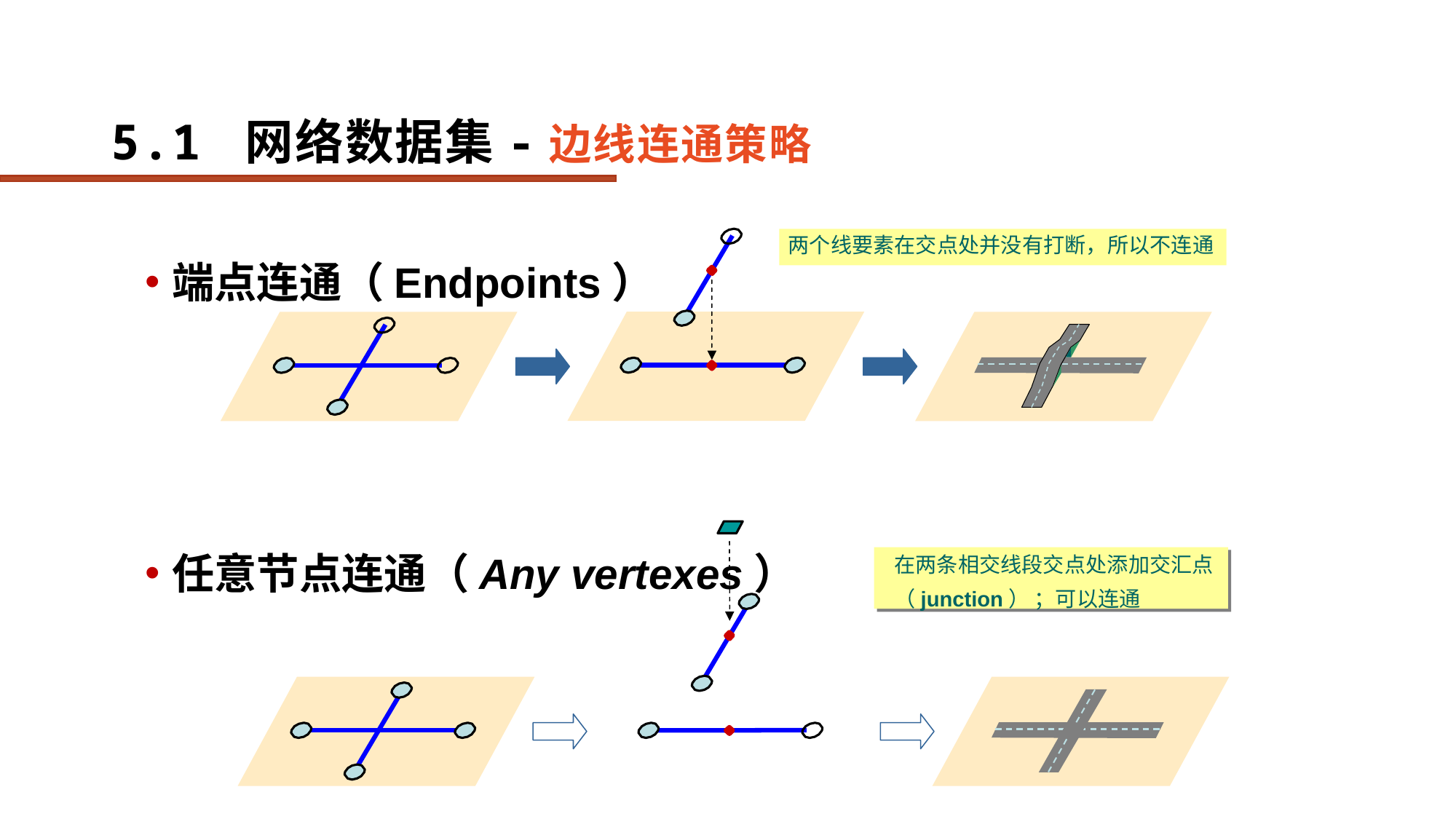

# 5.1 网络数据集-边线连通策略

两个线要素在交点处并没有打断，所以不连通

端点连通（Endpoints）

任意节点连通（Any vertexes）

在两条相交线段交点处添加交汇点
（junction） ；可以连通